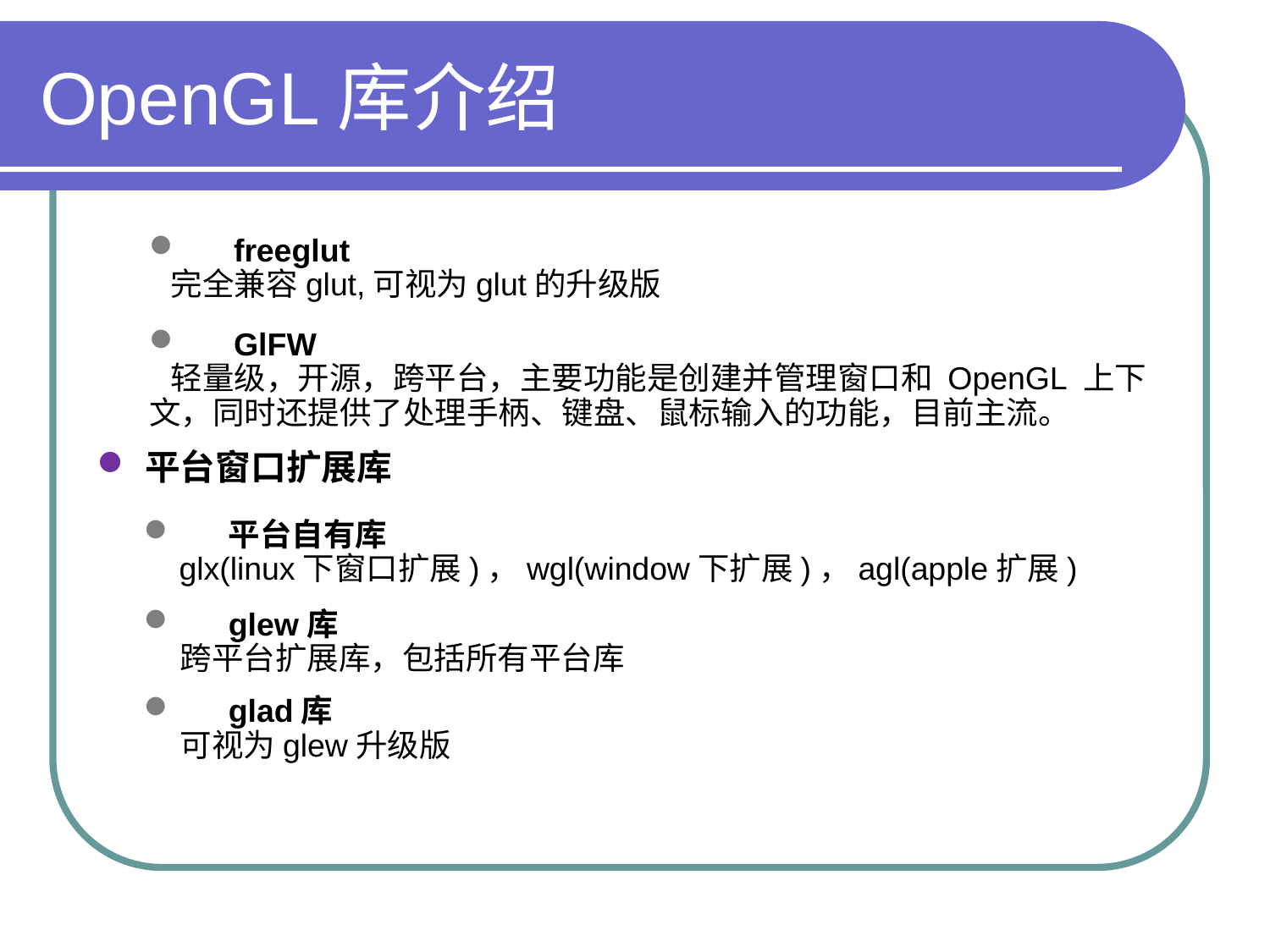

# OpenGL库介绍

freeglut
  完全兼容glut,可视为glut的升级版

GlFW
  轻量级，开源，跨平台，主要功能是创建并管理窗口和 OpenGL 上下文，同时还提供了处理手柄、键盘、鼠标输入的功能，目前主流。
平台窗口扩展库

平台自有库
    glx(linux下窗口扩展)，wgl(window下扩展)，agl(apple扩展)

glew库
    跨平台扩展库，包括所有平台库
glad库
    可视为glew升级版